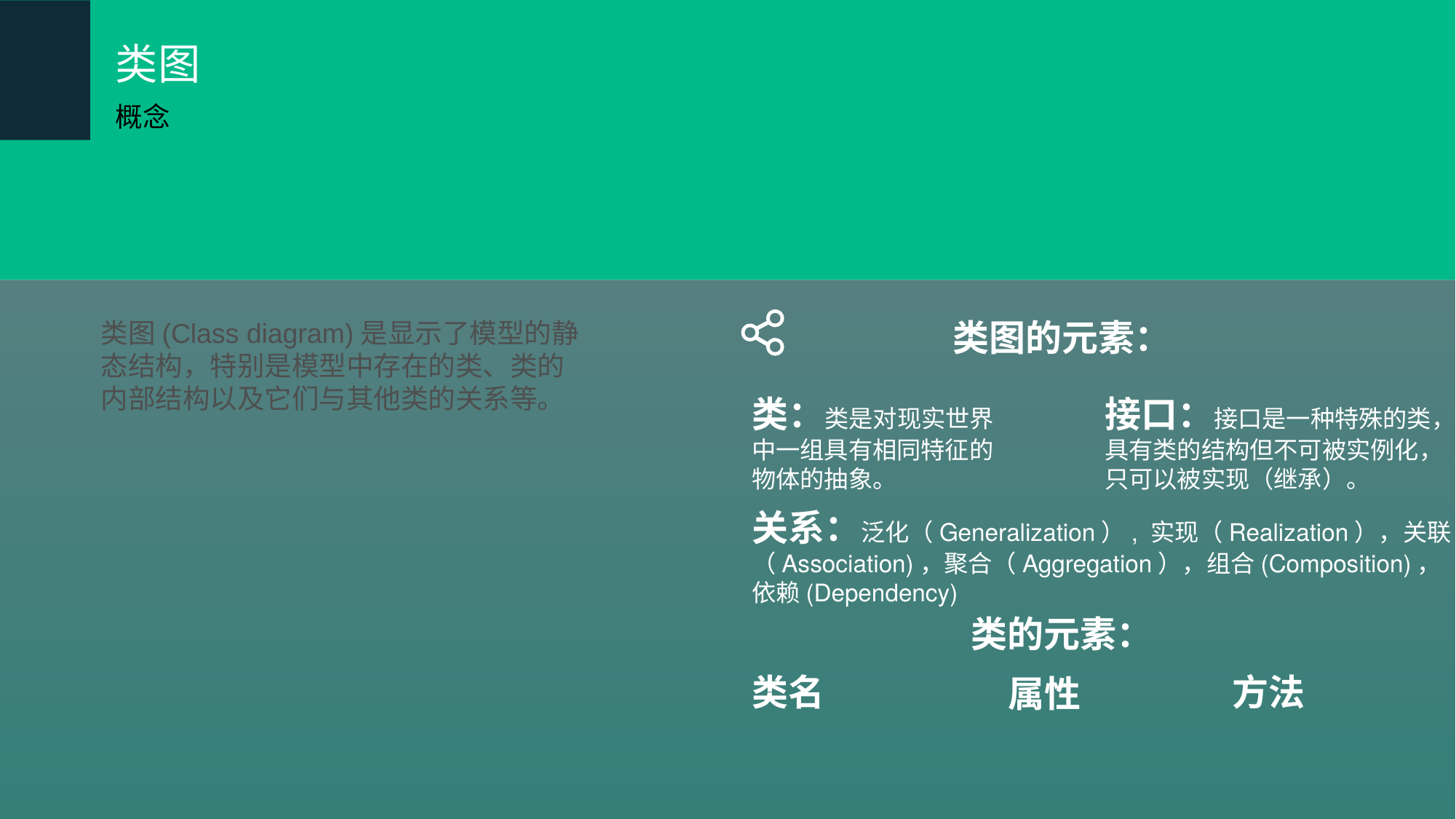

类图
概念

类图的元素：

类图(Class diagram)是显示了模型的静态结构，特别是模型中存在的类、类的内部结构以及它们与其他类的关系等。
类：类是对现实世界中一组具有相同特征的物体的抽象。
接口：接口是一种特殊的类，具有类的结构但不可被实例化，只可以被实现（继承）。
关系：泛化（Generalization）, 实现（Realization），关联（Association)，聚合（Aggregation），组合(Composition)，依赖(Dependency)
类的元素：
方法
类名
属性